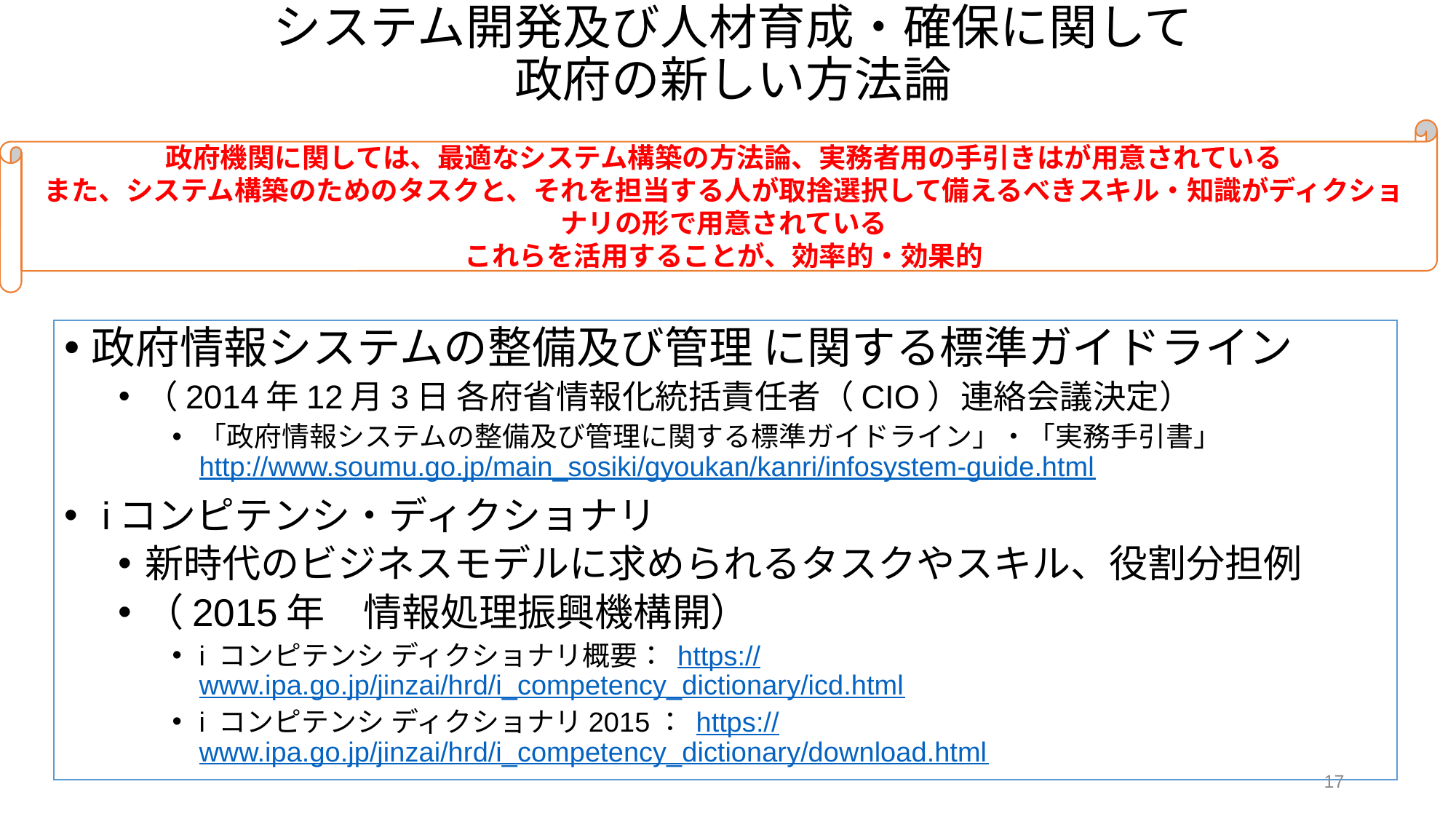

# システム開発及び人材育成・確保に関して 政府の新しい方法論
政府機関に関しては、最適なシステム構築の方法論、実務者用の手引きはが用意されている
また、システム構築のためのタスクと、それを担当する人が取捨選択して備えるべきスキル・知識がディクショナリの形で用意されている
これらを活用することが、効率的・効果的
政府情報システムの整備及び管理 に関する標準ガイドライン
（2014年12月3日 各府省情報化統括責任者（CIO）連絡会議決定）
「政府情報システムの整備及び管理に関する標準ガイドライン」・「実務手引書」
http://www.soumu.go.jp/main_sosiki/gyoukan/kanri/infosystem-guide.html
 iコンピテンシ・ディクショナリ
新時代のビジネスモデルに求められるタスクやスキル、役割分担例
（2015年　情報処理振興機構開）
i コンピテンシ ディクショナリ概要： https://www.ipa.go.jp/jinzai/hrd/i_competency_dictionary/icd.html
i コンピテンシ ディクショナリ2015： https://www.ipa.go.jp/jinzai/hrd/i_competency_dictionary/download.html

17